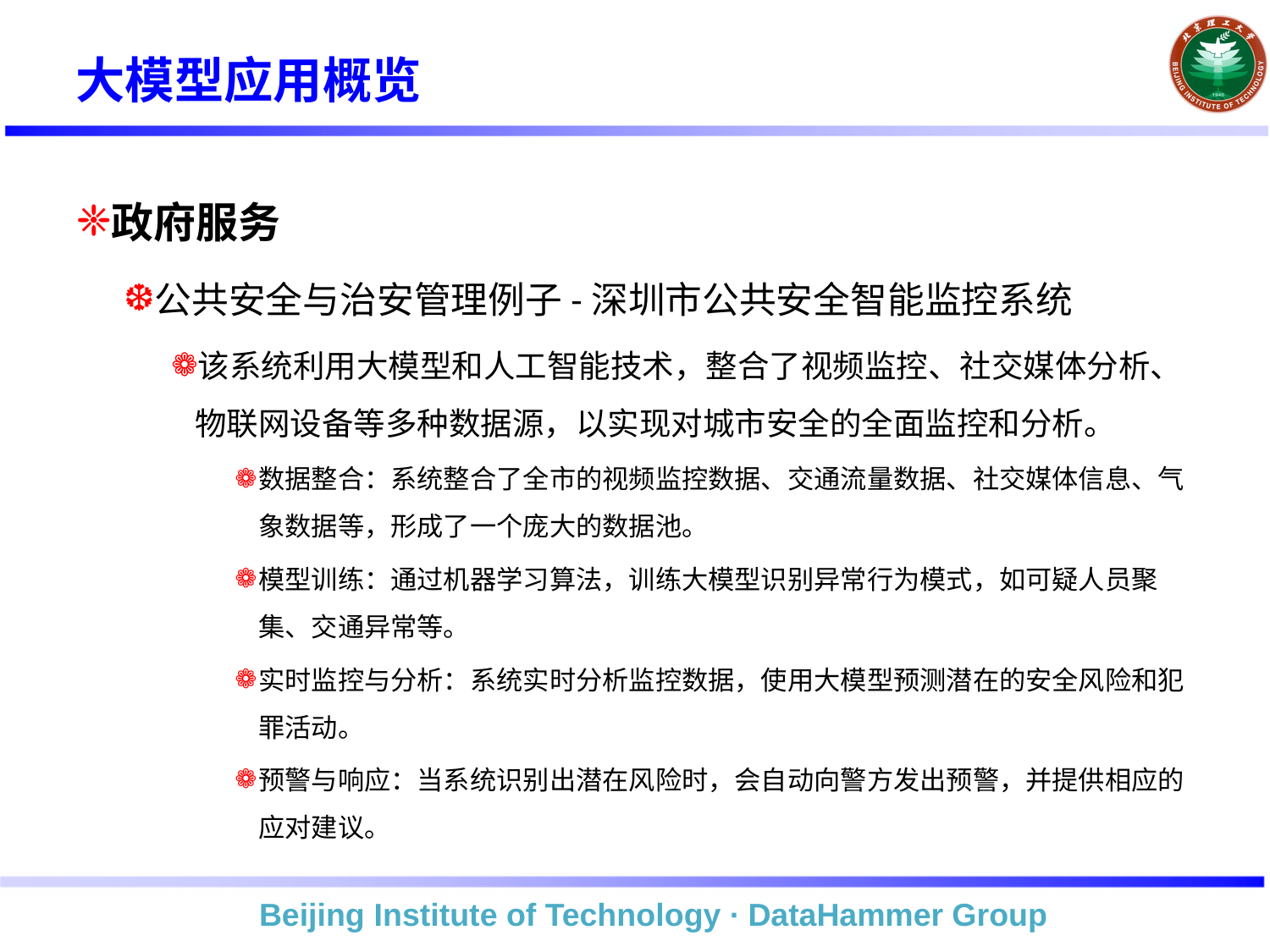

# 大模型应用概览
政府服务
公共安全与治安管理例子-深圳市公共安全智能监控系统
该系统利用大模型和人工智能技术，整合了视频监控、社交媒体分析、物联网设备等多种数据源，以实现对城市安全的全面监控和分析。
数据整合：系统整合了全市的视频监控数据、交通流量数据、社交媒体信息、气象数据等，形成了一个庞大的数据池。
模型训练：通过机器学习算法，训练大模型识别异常行为模式，如可疑人员聚集、交通异常等。
实时监控与分析：系统实时分析监控数据，使用大模型预测潜在的安全风险和犯罪活动。
预警与响应：当系统识别出潜在风险时，会自动向警方发出预警，并提供相应的应对建议。